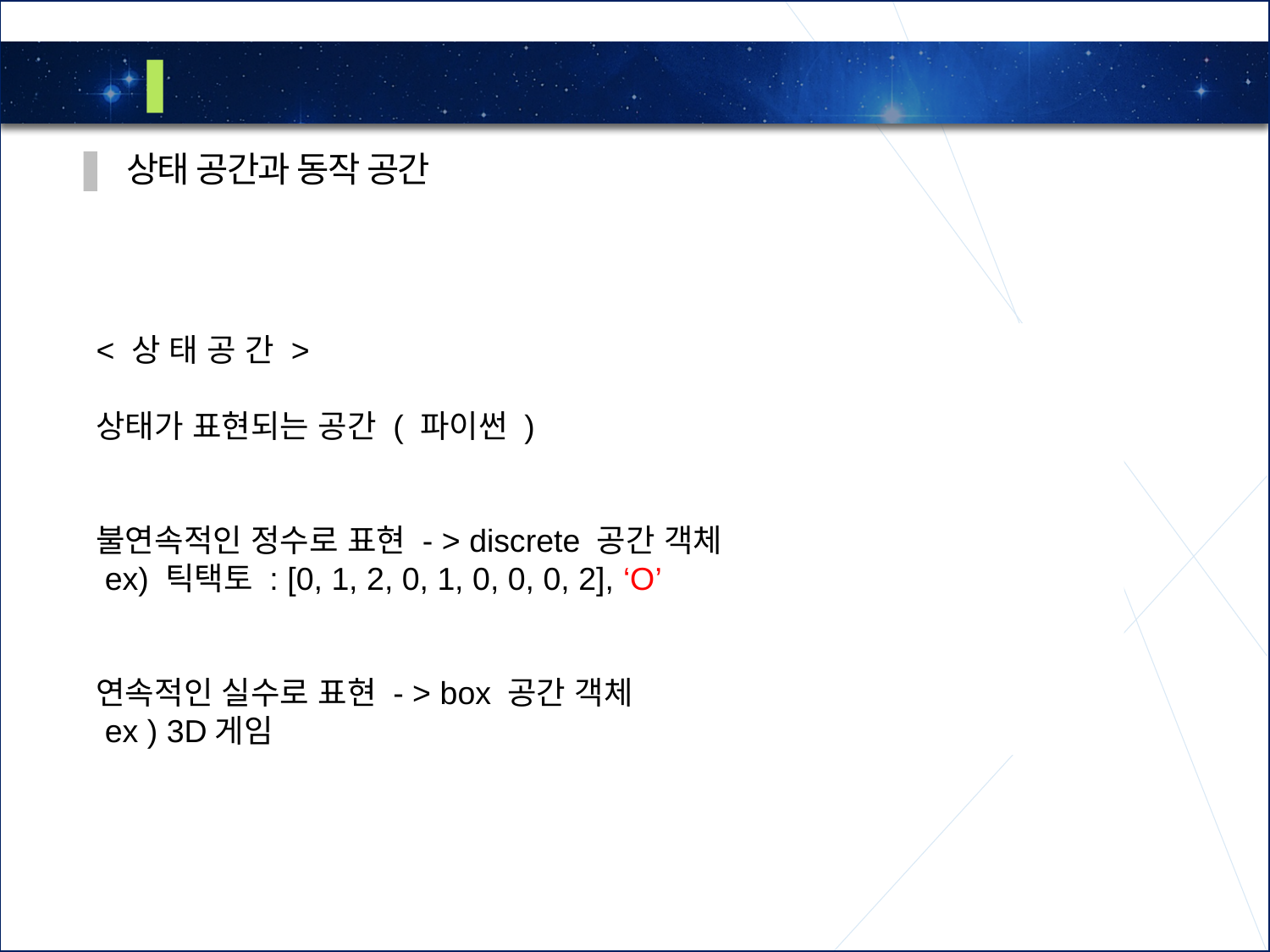

3
환경 설계

상태 공간과 동작 공간

< 상 태 공 간 >

상태가 표현되는 공간 ( 파이썬 )

불연속적인 정수로 표현 - > discrete 공간 객체
 ex) 틱택토 : [0, 1, 2, 0, 1, 0, 0, 0, 2], ‘O’

연속적인 실수로 표현 - > box 공간 객체
 ex ) 3D게임